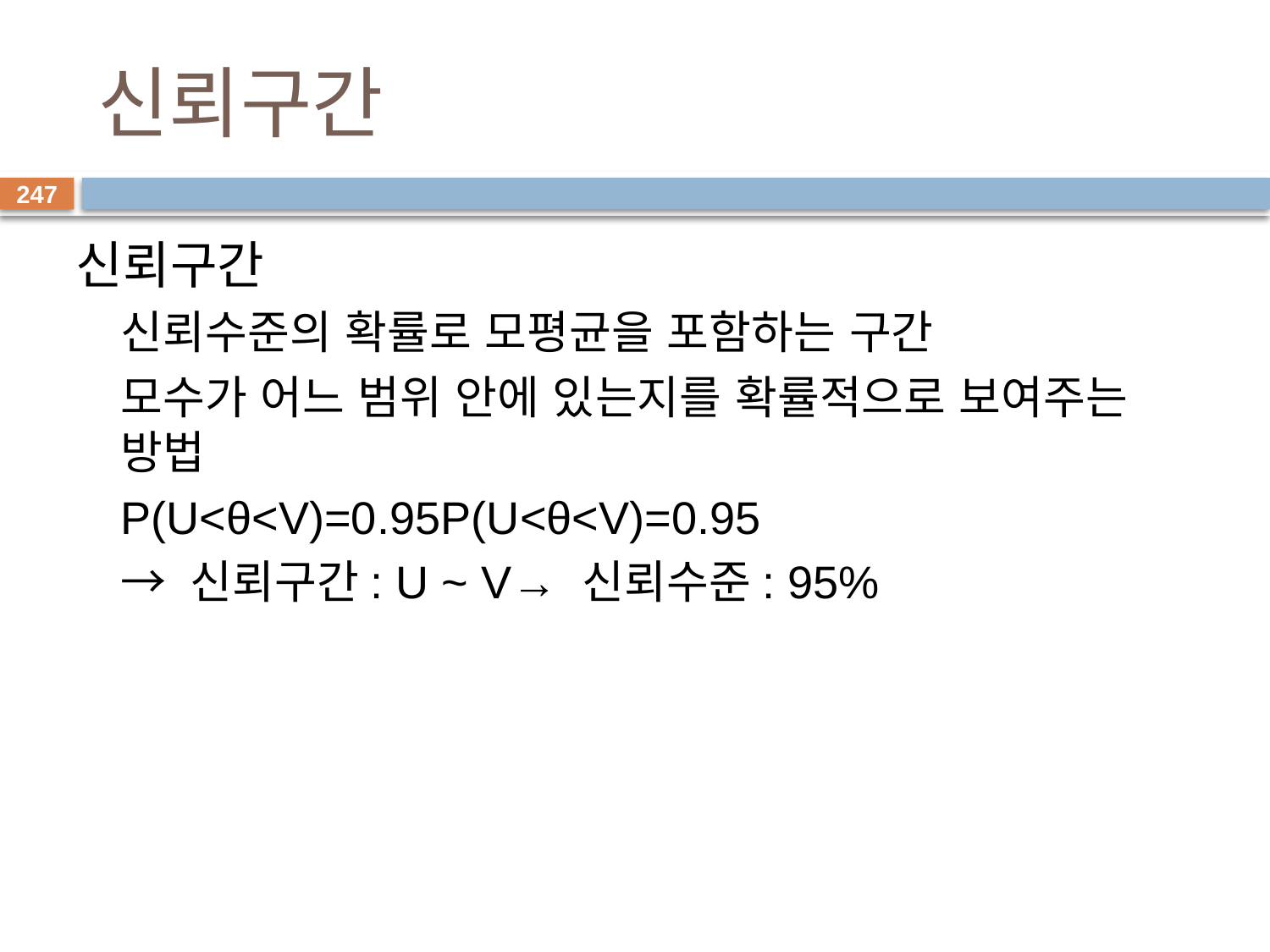

# 신뢰구간
247
신뢰구간
신뢰수준의 확률로 모평균을 포함하는 구간
모수가 어느 범위 안에 있는지를 확률적으로 보여주는 방법
P(U<θ<V)=0.95P(U<θ<V)=0.95
→ 신뢰구간: U ~ V→ 신뢰수준: 95%